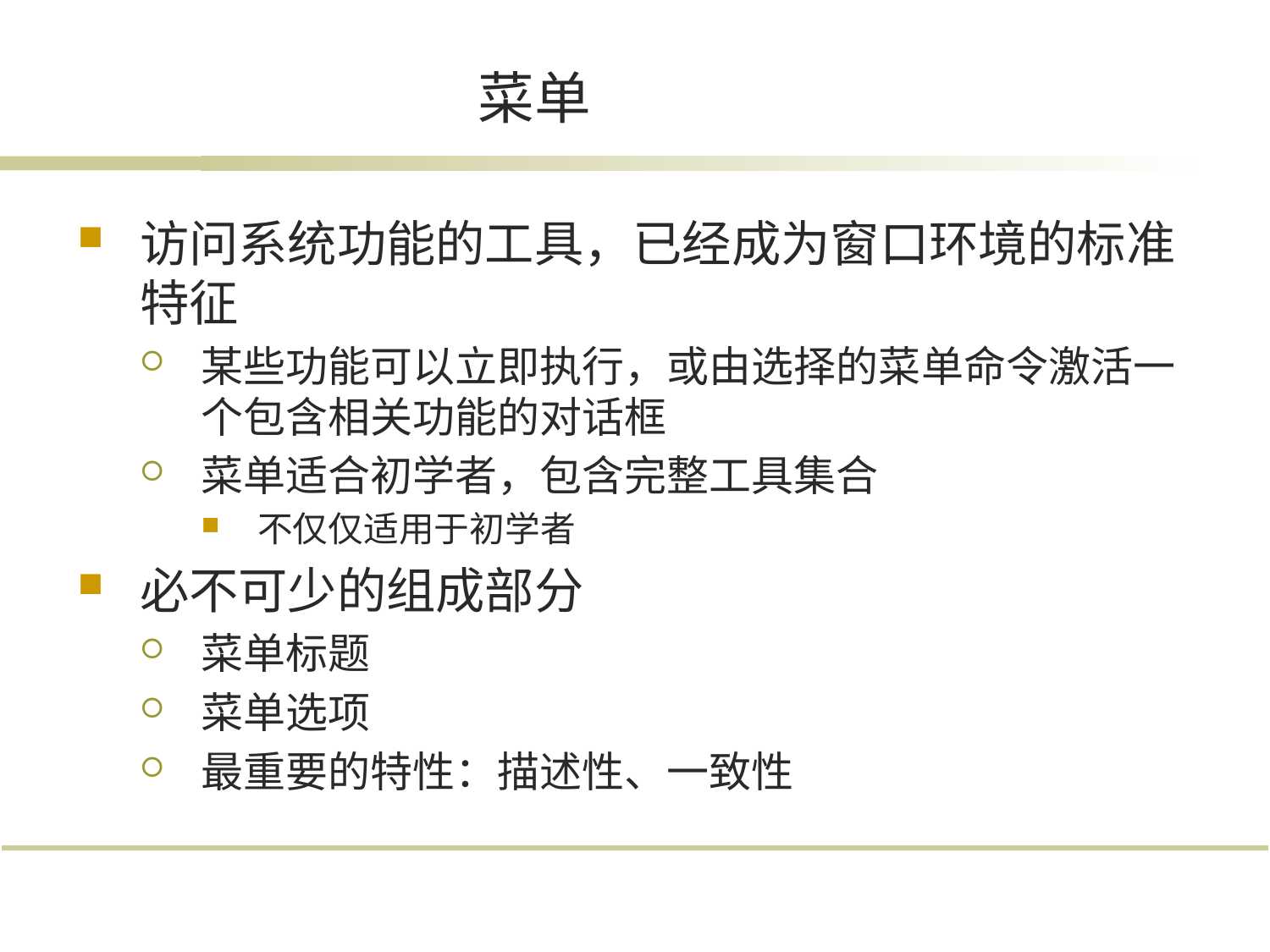

# 菜单
访问系统功能的工具，已经成为窗口环境的标准特征
某些功能可以立即执行，或由选择的菜单命令激活一个包含相关功能的对话框
菜单适合初学者，包含完整工具集合
不仅仅适用于初学者
必不可少的组成部分
菜单标题
菜单选项
最重要的特性：描述性、一致性